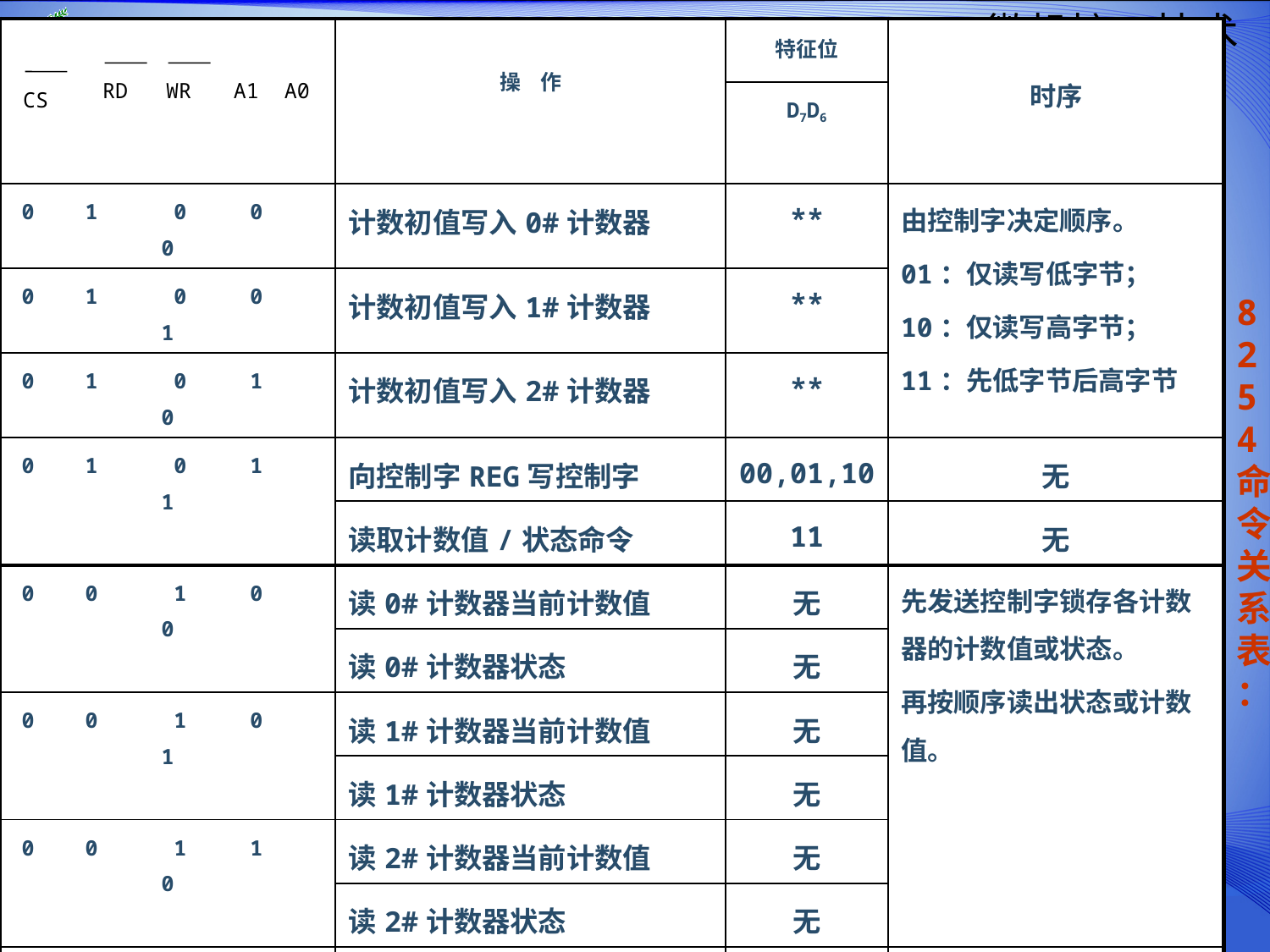

|  | 操 作 | 特征位 | 时序 |
| --- | --- | --- | --- |
|  |  | D7D6 |  |
| 0 1 0 0 0 | 计数初值写入0#计数器 | \*\* | 由控制字决定顺序。 01：仅读写低字节； 10：仅读写高字节； 11：先低字节后高字节 |
| 0 1 0 0 1 | 计数初值写入1#计数器 | \*\* |  |
| 0 1 0 1 0 | 计数初值写入2#计数器 | \*\* |  |
| 0 1 0 1 1 | 向控制字REG写控制字 | 00,01,10 | 无 |
|  | 读取计数值/状态命令 | 11 | 无 |
| 0 0 1 0 0 | 读0#计数器当前计数值 | 无 | 先发送控制字锁存各计数器的计数值或状态。 再按顺序读出状态或计数值。 |
|  | 读0#计数器状态 | 无 |  |
| 0 0 1 0 1 | 读1#计数器当前计数值 | 无 |  |
|  | 读1#计数器状态 | 无 |  |
| 0 0 1 1 0 | 读2#计数器当前计数值 | 无 |  |
|  | 读2#计数器状态 | 无 |  |
| 0 0 1 1 1 | 无操作 |  |  |
| 1 \* \* \* \* | 禁止使用 |  |  |
| 0 1 1 \* \* | 无操作 |  |  |

RD

WR

CS
A1  A0
  8254命令关系表：